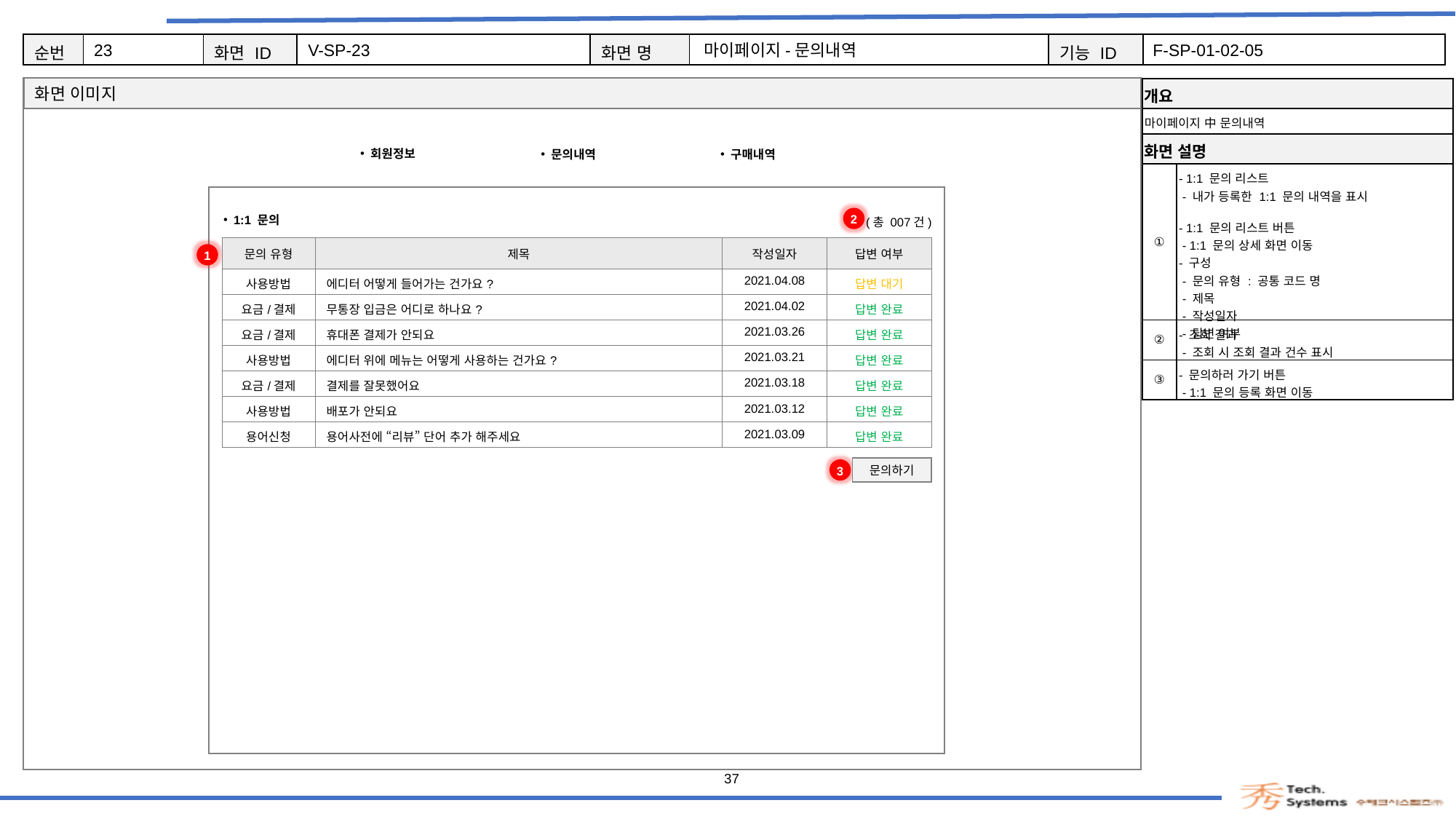

23
V-SP-23
마이페이지-문의내역
F-SP-01-02-05
| 개요 |  |
| --- | --- |
| 마이페이지 中 문의내역 |  |
| 화면 설명 | Description |
| ① | - 1:1 문의 리스트 - 내가 등록한 1:1 문의 내역을 표시 - 1:1 문의 리스트 버튼 - 1:1 문의 상세 화면 이동 - 구성 - 문의 유형 : 공통 코드 명 - 제목 - 작성일자 - 답변 여부 |
| ② | - 조회 결과 - 조회 시 조회 결과 건수 표시 |
| ③ | - 문의하러 가기 버튼 - 1:1 문의 등록 화면 이동 |
회원정보
문의내역
구매내역

2

1:1 문의
(총 007건)
| 문의 유형 | 제목 | 작성일자 | 답변 여부 |
| --- | --- | --- | --- |
| 사용방법 | 에디터 어떻게 들어가는 건가요? | 2021.04.08 | 답변 대기 |
| 요금/결제 | 무통장 입금은 어디로 하나요? | 2021.04.02 | 답변 완료 |
| 요금/결제 | 휴대폰 결제가 안되요 | 2021.03.26 | 답변 완료 |
| 사용방법 | 에디터 위에 메뉴는 어떻게 사용하는 건가요? | 2021.03.21 | 답변 완료 |
| 요금/결제 | 결제를 잘못했어요 | 2021.03.18 | 답변 완료 |
| 사용방법 | 배포가 안되요 | 2021.03.12 | 답변 완료 |
| 용어신청 | 용어사전에 “리뷰” 단어 추가 해주세요 | 2021.03.09 | 답변 완료 |
1

문의하기
3